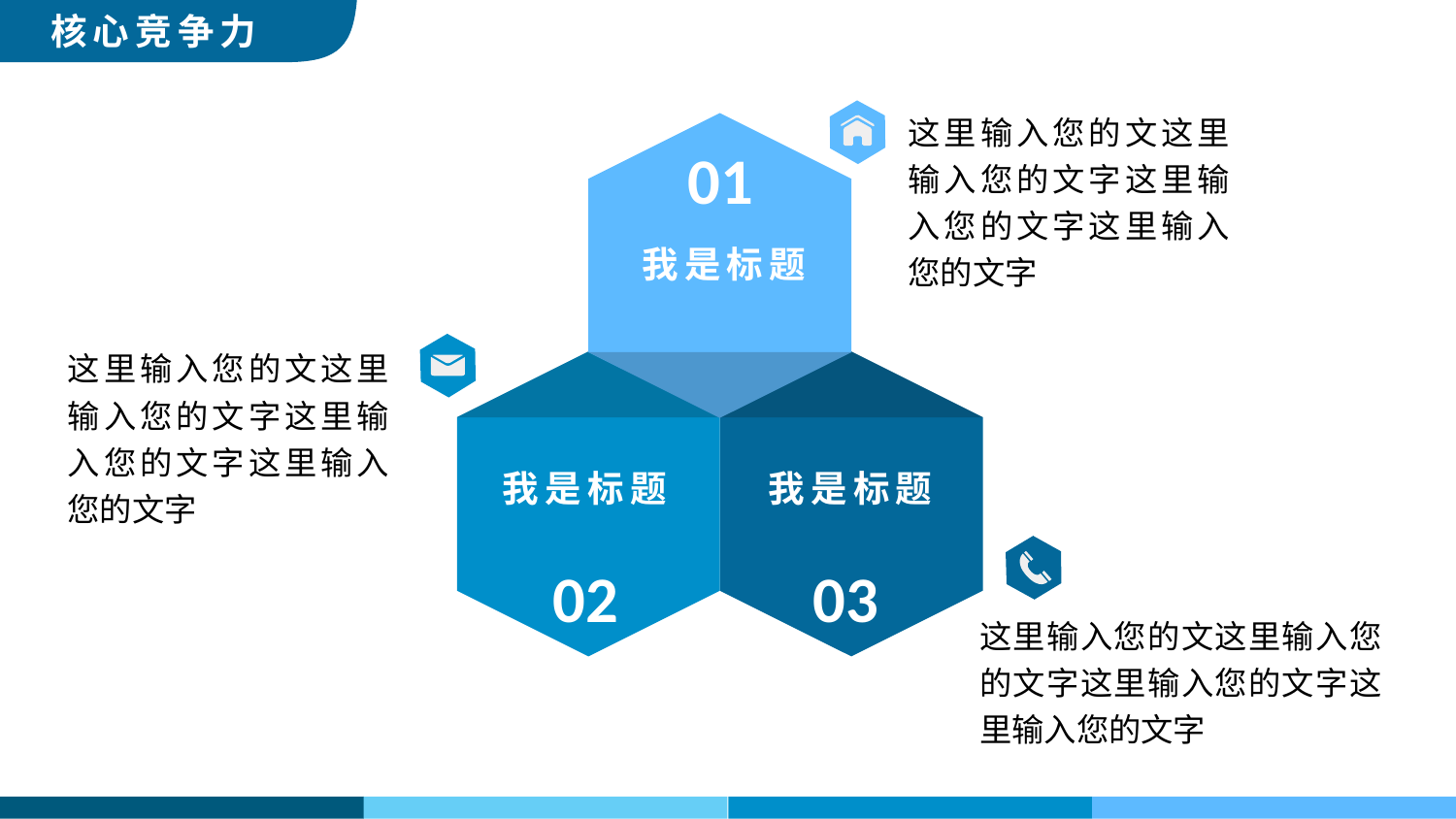

核心竞争力
这里输入您的文这里输入您的文字这里输入您的文字这里输入您的文字

01
我是标题

这里输入您的文这里输入您的文字这里输入您的文字这里输入您的文字

我是标题
02
我是标题
03

这里输入您的文这里输入您的文字这里输入您的文字这里输入您的文字